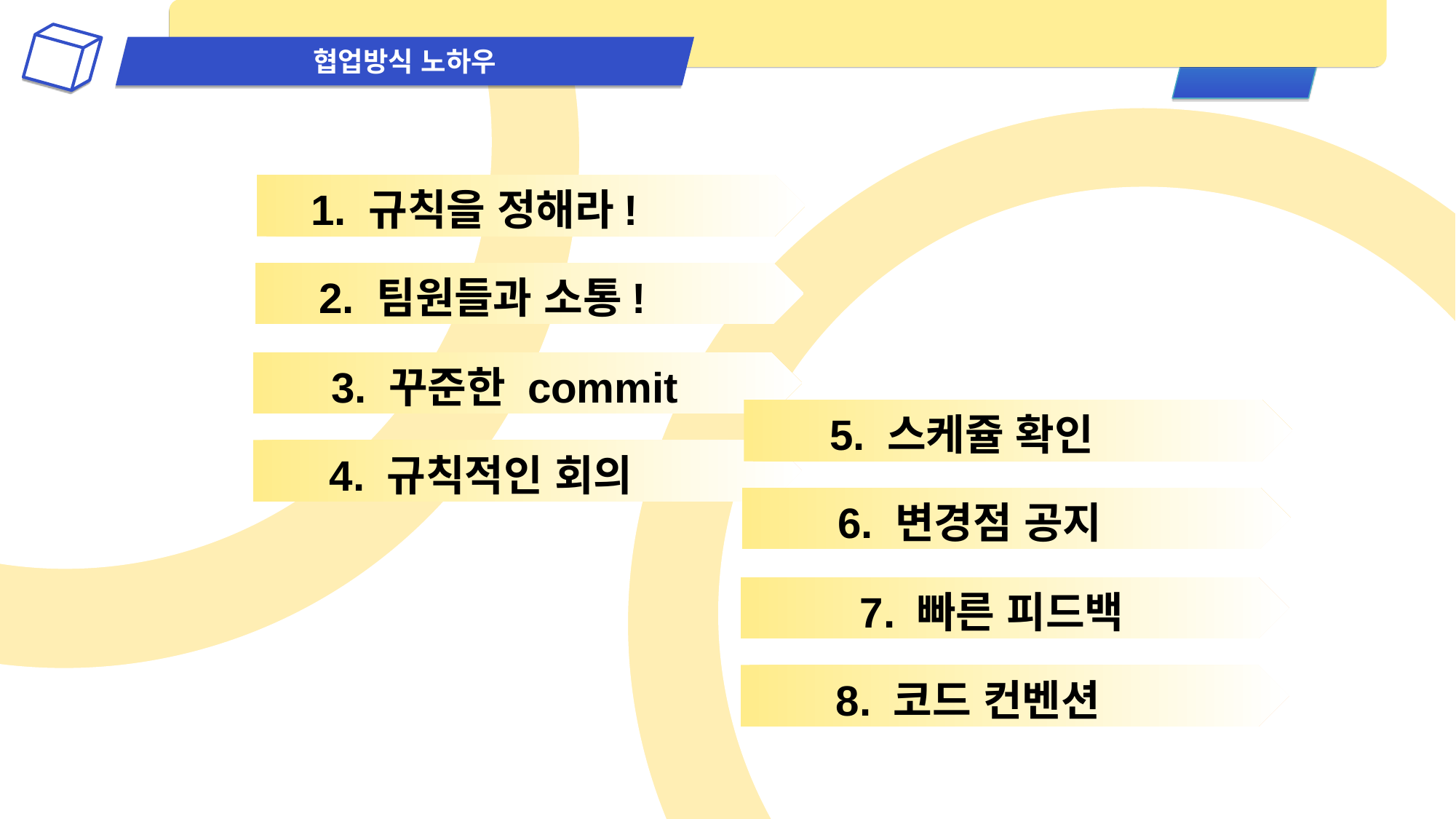

협업방식 노하우

1. 규칙을 정해라!

2. 팀원들과 소통!

3. 꾸준한 commit

5. 스케쥴 확인

4. 규칙적인 회의

6. 변경점 공지

7. 빠른 피드백

8. 코드 컨벤션